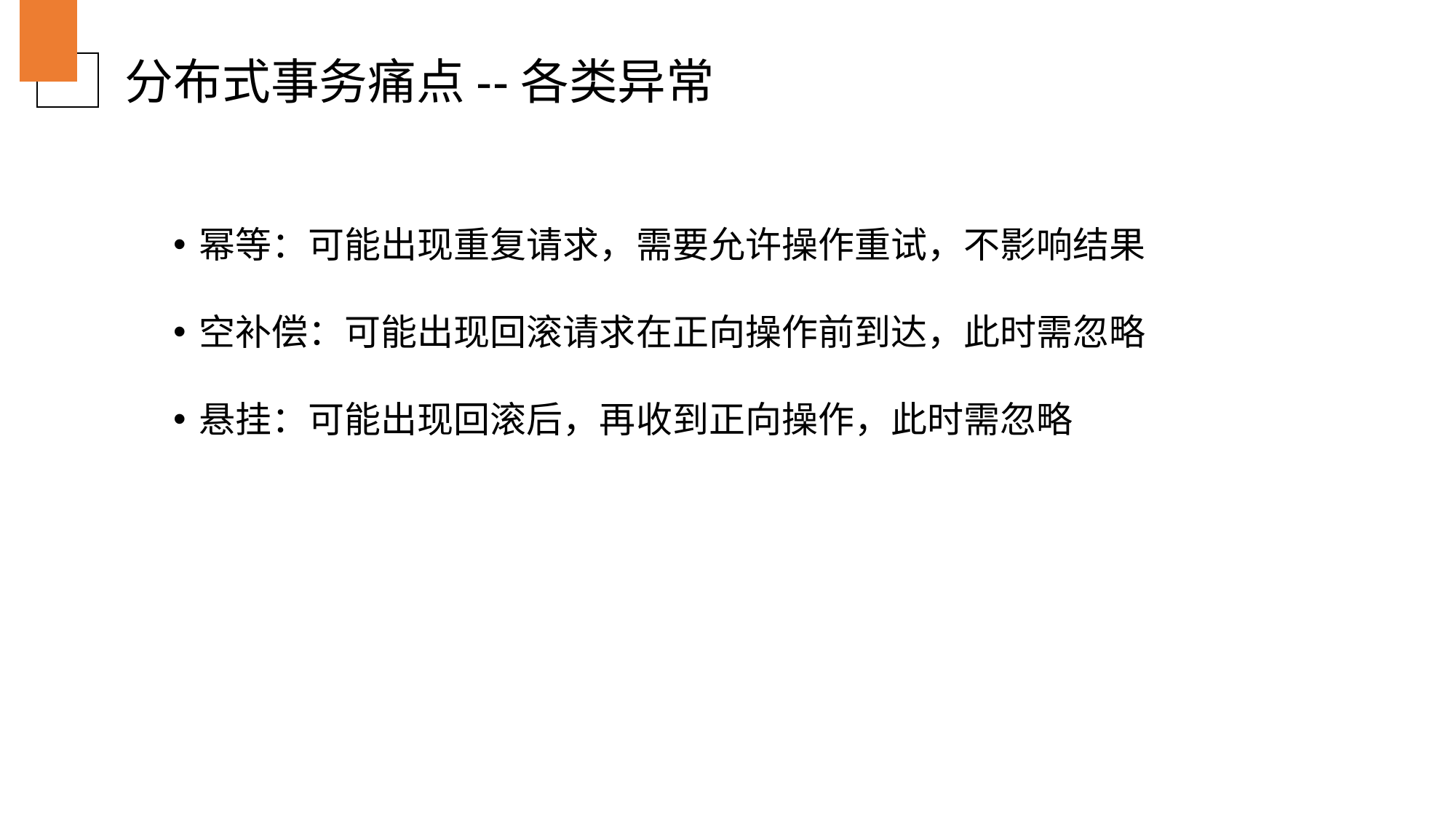

分布式事务痛点--各类异常

幂等：可能出现重复请求，需要允许操作重试，不影响结果
空补偿：可能出现回滚请求在正向操作前到达，此时需忽略
悬挂：可能出现回滚后，再收到正向操作，此时需忽略